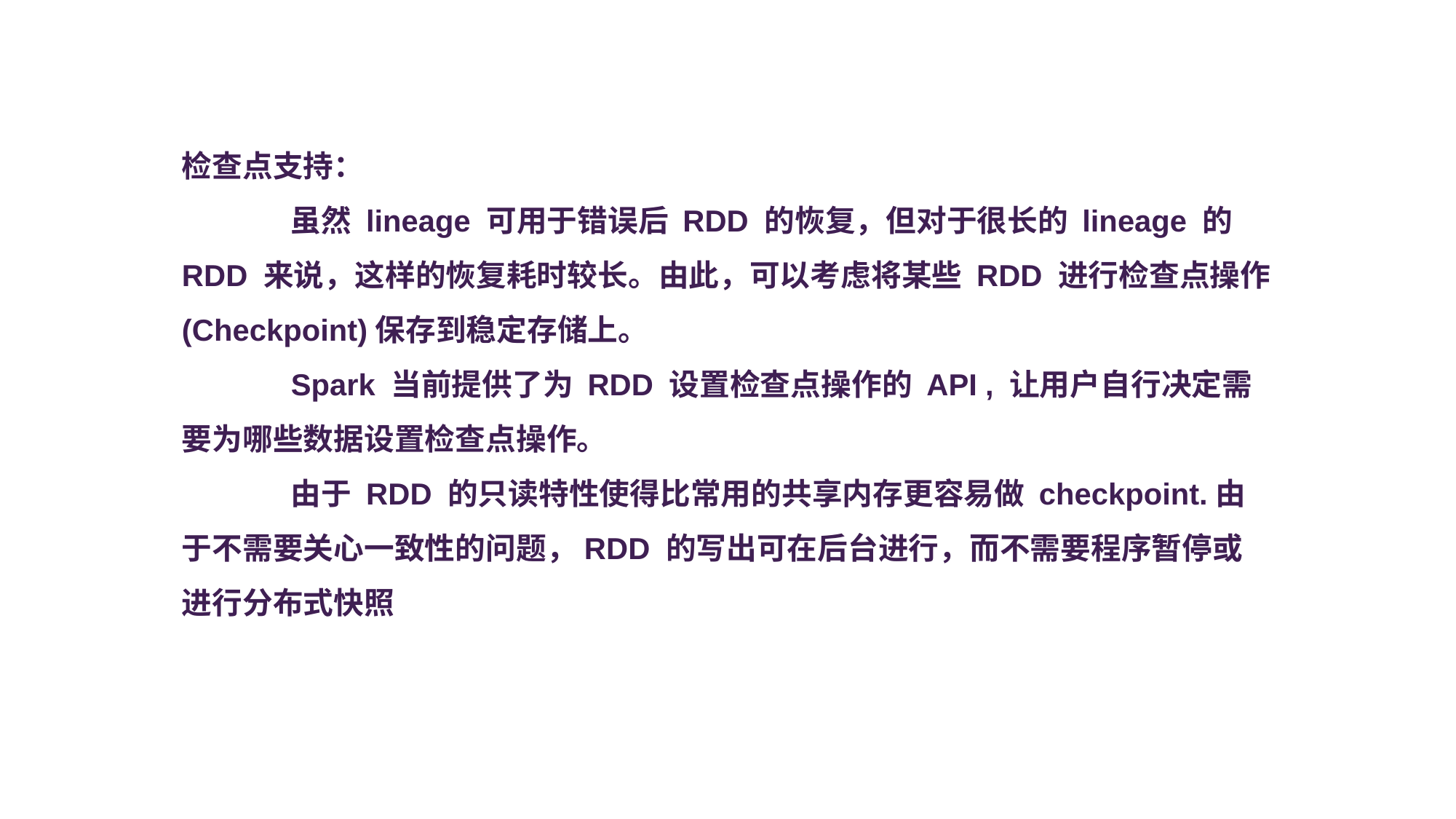

检查点支持：
	虽然 lineage 可用于错误后 RDD 的恢复，但对于很长的 lineage 的 RDD 来说，这样的恢复耗时较长。由此，可以考虑将某些 RDD 进行检查点操作(Checkpoint)保存到稳定存储上。
	Spark 当前提供了为 RDD 设置检查点操作的 API , 让用户自行决定需要为哪些数据设置检查点操作。
	由于 RDD 的只读特性使得比常用的共享内存更容易做 checkpoint.由于不需要关心一致性的问题，RDD 的写出可在后台进行，而不需要程序暂停或进行分布式快照